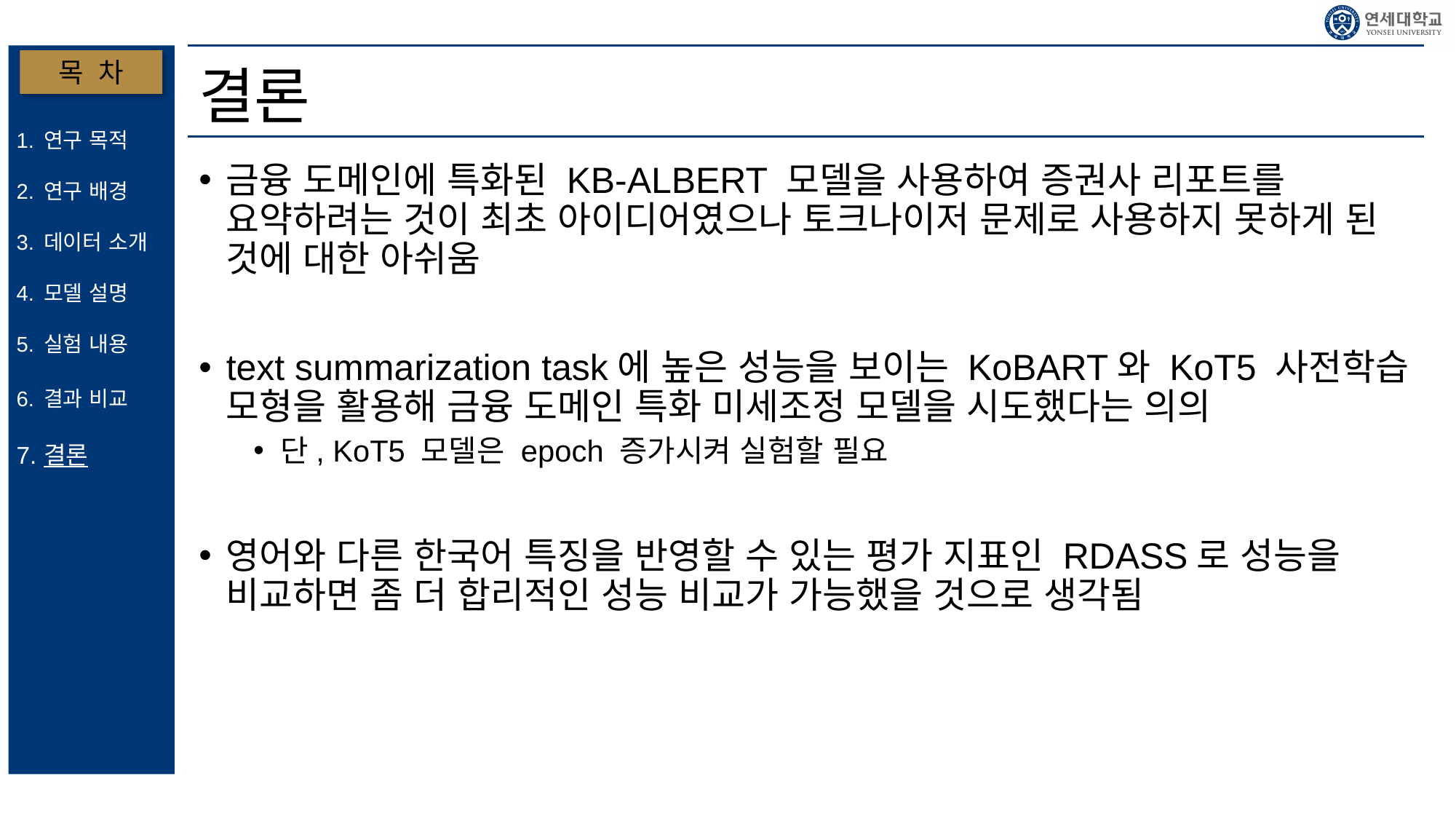

# 결론
목  차
연구 목적

연구 배경

데이터 소개

모델 설명

실험 내용

결과 비교

결론
금융 도메인에 특화된 KB-ALBERT 모델을 사용하여 증권사 리포트를 요약하려는 것이 최초 아이디어였으나 토크나이저 문제로 사용하지 못하게 된 것에 대한 아쉬움

text summarization task에 높은 성능을 보이는 KoBART와 KoT5 사전학습 모형을 활용해 금융 도메인 특화 미세조정 모델을 시도했다는 의의
단, KoT5 모델은 epoch 증가시켜 실험할 필요

영어와 다른 한국어 특징을 반영할 수 있는 평가 지표인 RDASS로 성능을 비교하면 좀 더 합리적인 성능 비교가 가능했을 것으로 생각됨